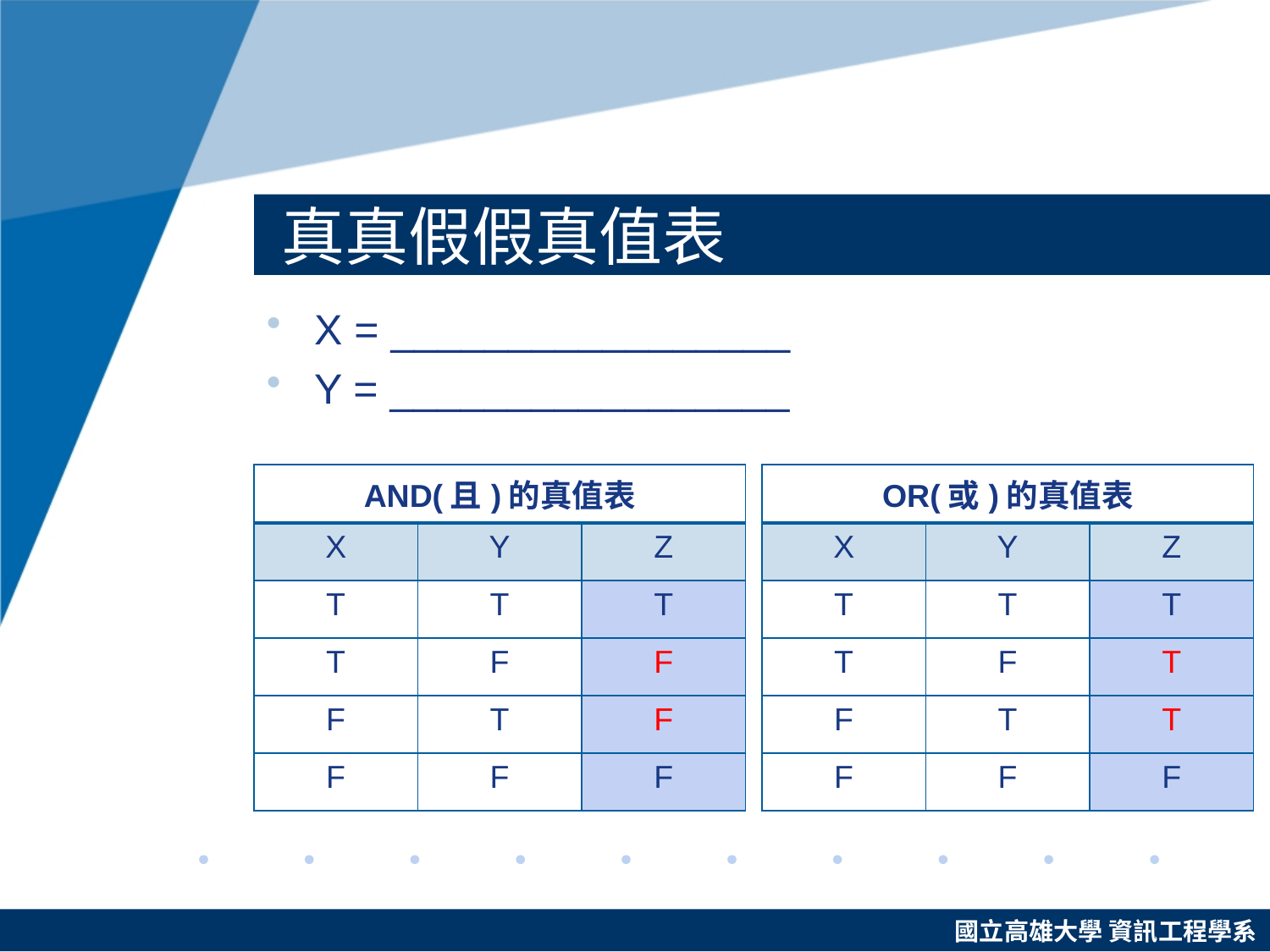

# 真真假假真值表
X = _________________
Y = _________________

| AND(且)的真值表 |  |  |
| --- | --- | --- |
| X | Y | Z |
| T | T | T |
| T | F | F |
| F | T | F |
| F | F | F |
| OR(或)的真值表 |  |  |
| --- | --- | --- |
| X | Y | Z |
| T | T | T |
| T | F | T |
| F | T | T |
| F | F | F |